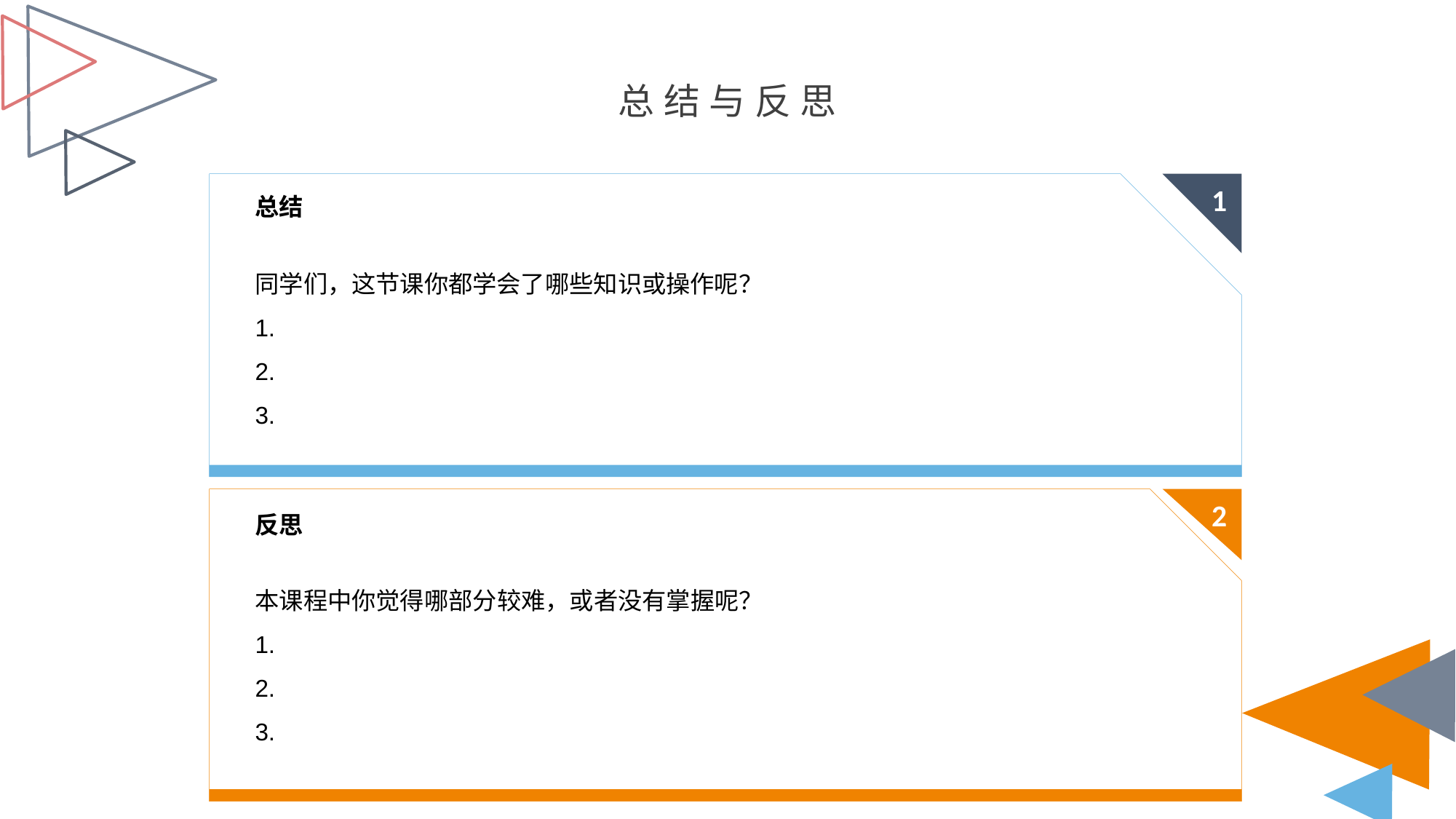

总结与反思

总结
同学们，这节课你都学会了哪些知识或操作呢？
1.
2.
3.
1

2

反思
本课程中你觉得哪部分较难，或者没有掌握呢？
1.
2.
3.

" +"空气的流 动是风形成的 原因'